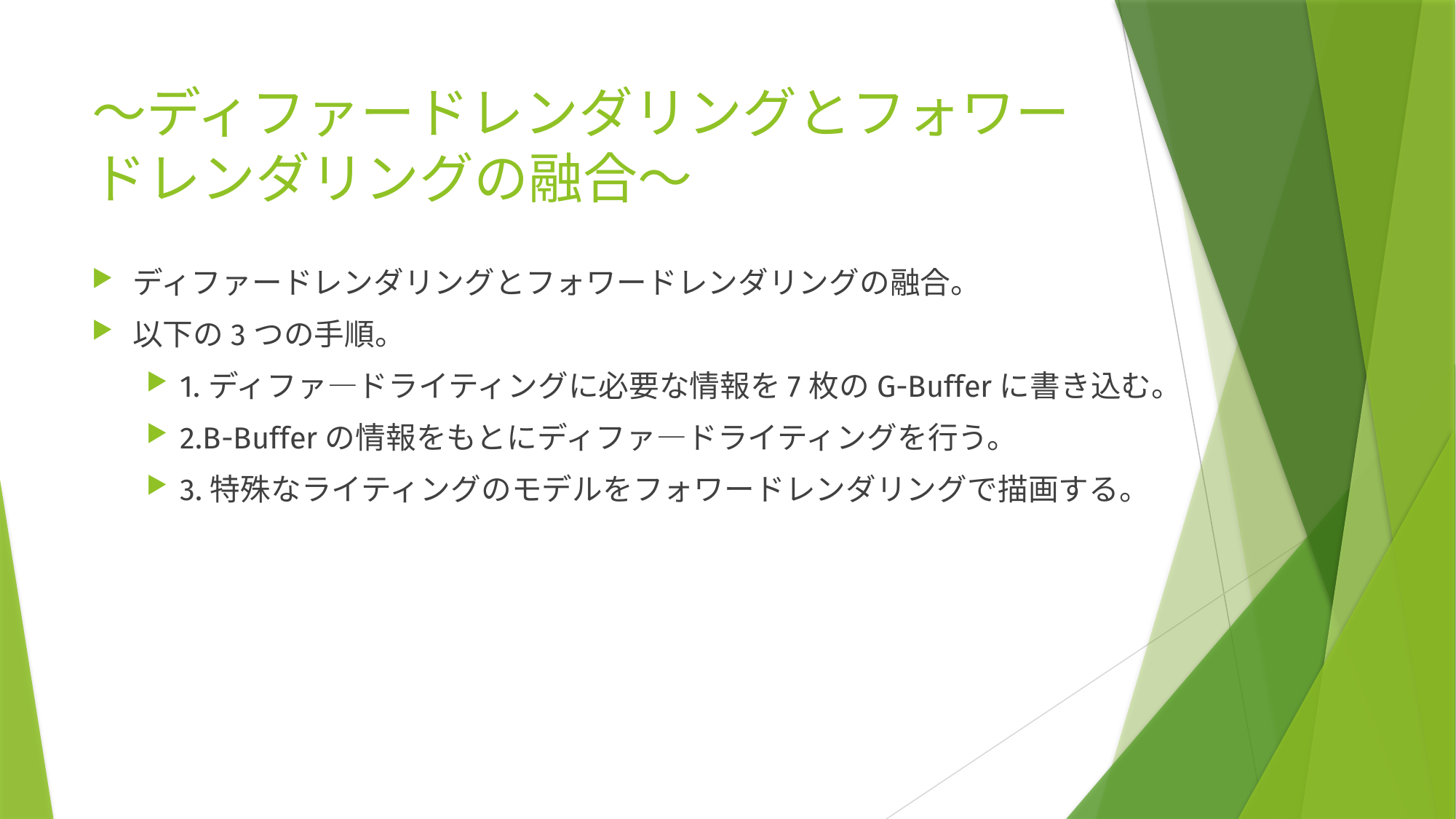

# ～ディファードレンダリングとフォワードレンダリングの融合～
ディファードレンダリングとフォワードレンダリングの融合。
以下の3つの手順。
1.ディファ―ドライティングに必要な情報を7枚のG-Bufferに書き込む。
2.B-Bufferの情報をもとにディファ―ドライティングを行う。
3.特殊なライティングのモデルをフォワードレンダリングで描画する。